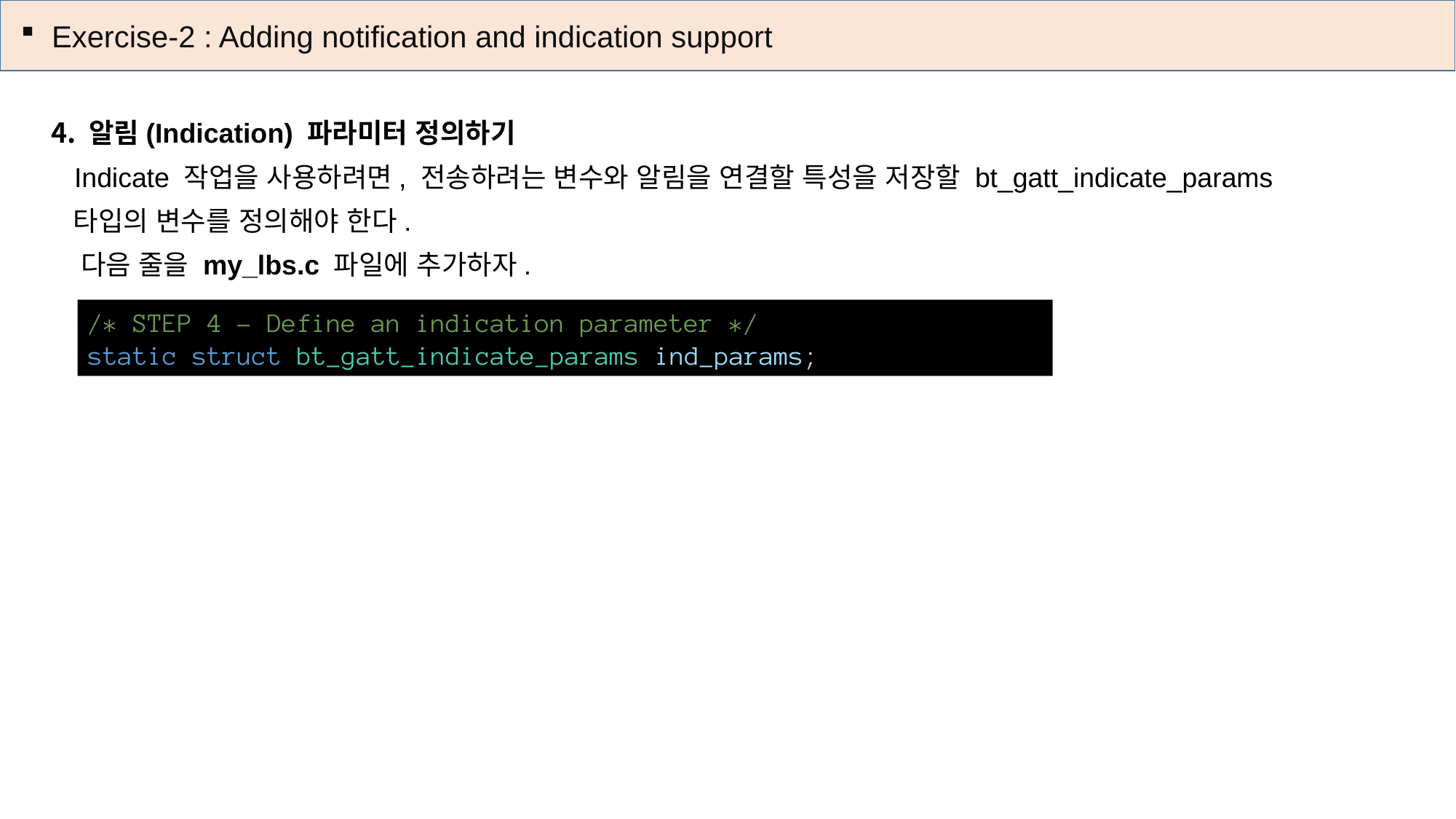

Exercise-2 : Adding notification and indication support
 알림(Indication) 파라미터 정의하기
   Indicate 작업을 사용하려면, 전송하려는 변수와 알림을 연결할 특성을 저장할 bt_gatt_indicate_params
  타입의 변수를 정의해야 한다.
   다음 줄을 my_lbs.c 파일에 추가하자.
/* STEP 4 - Define an indication parameter */
static struct bt_gatt_indicate_params ind_params;